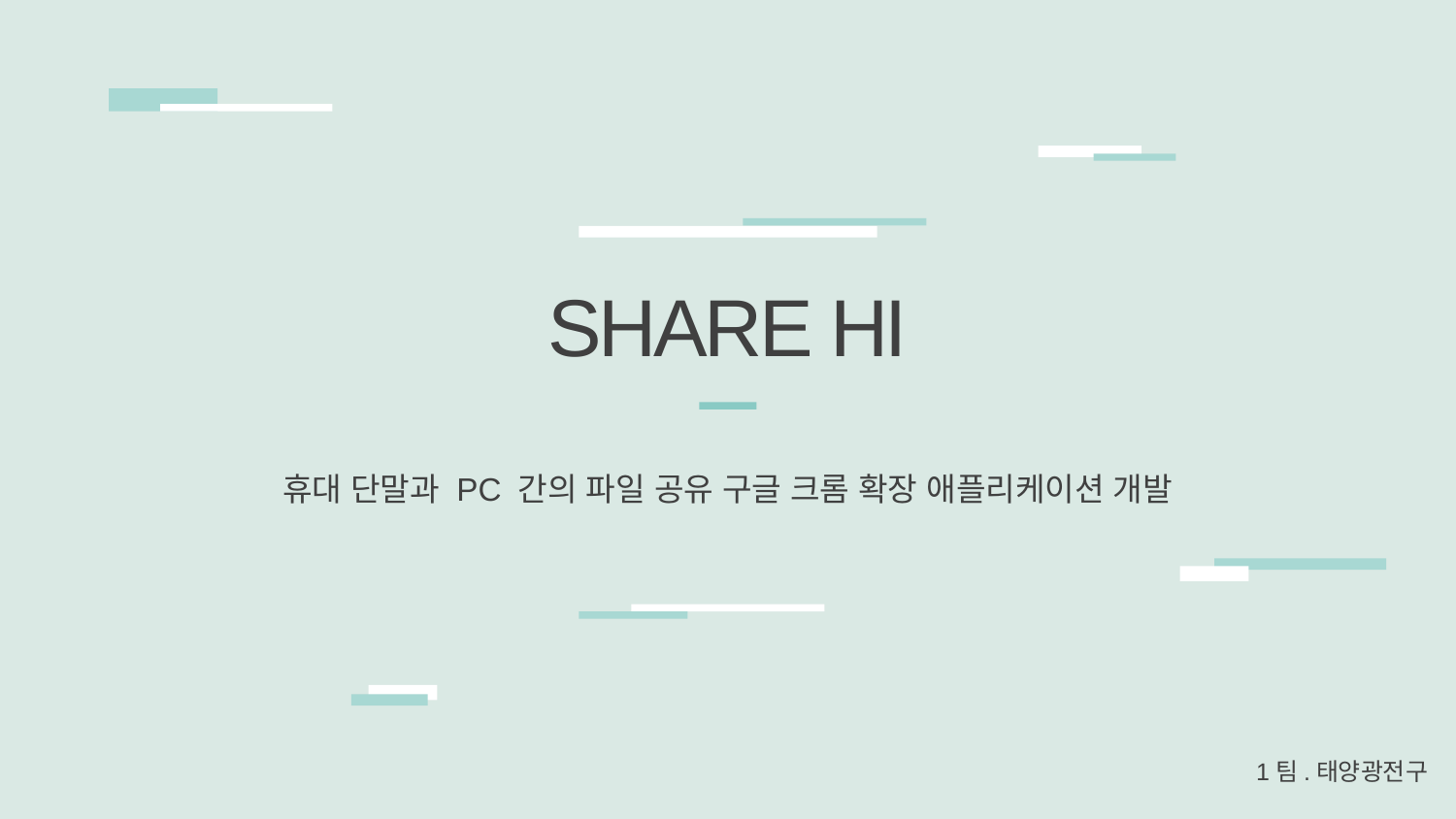

SHARE HI

휴대 단말과 PC 간의 파일 공유 구글 크롬 확장 애플리케이션 개발

1팀.태양광전구